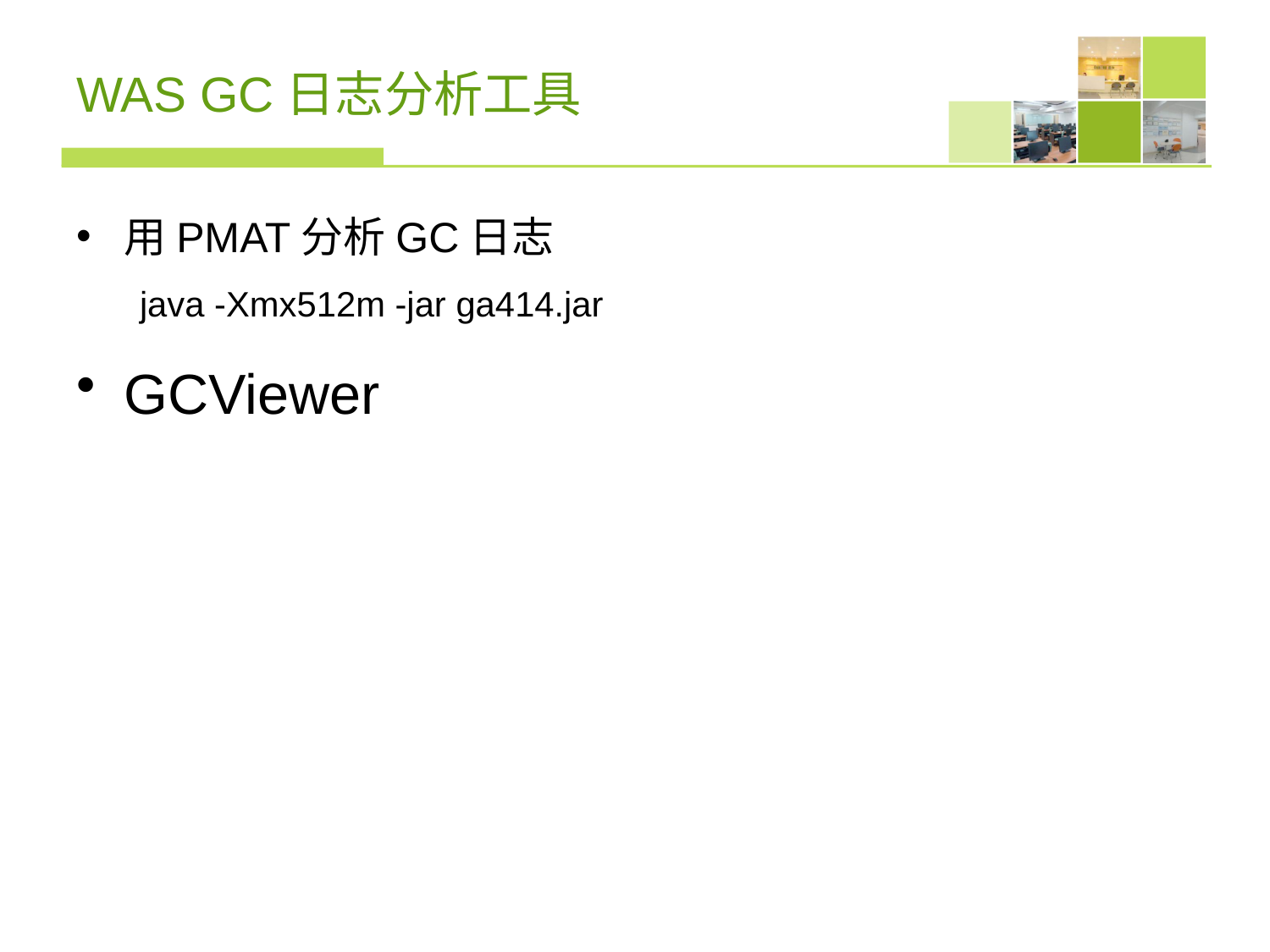

# WAS GC日志分析工具
用PMAT分析GC日志
java -Xmx512m -jar ga414.jar
GCViewer